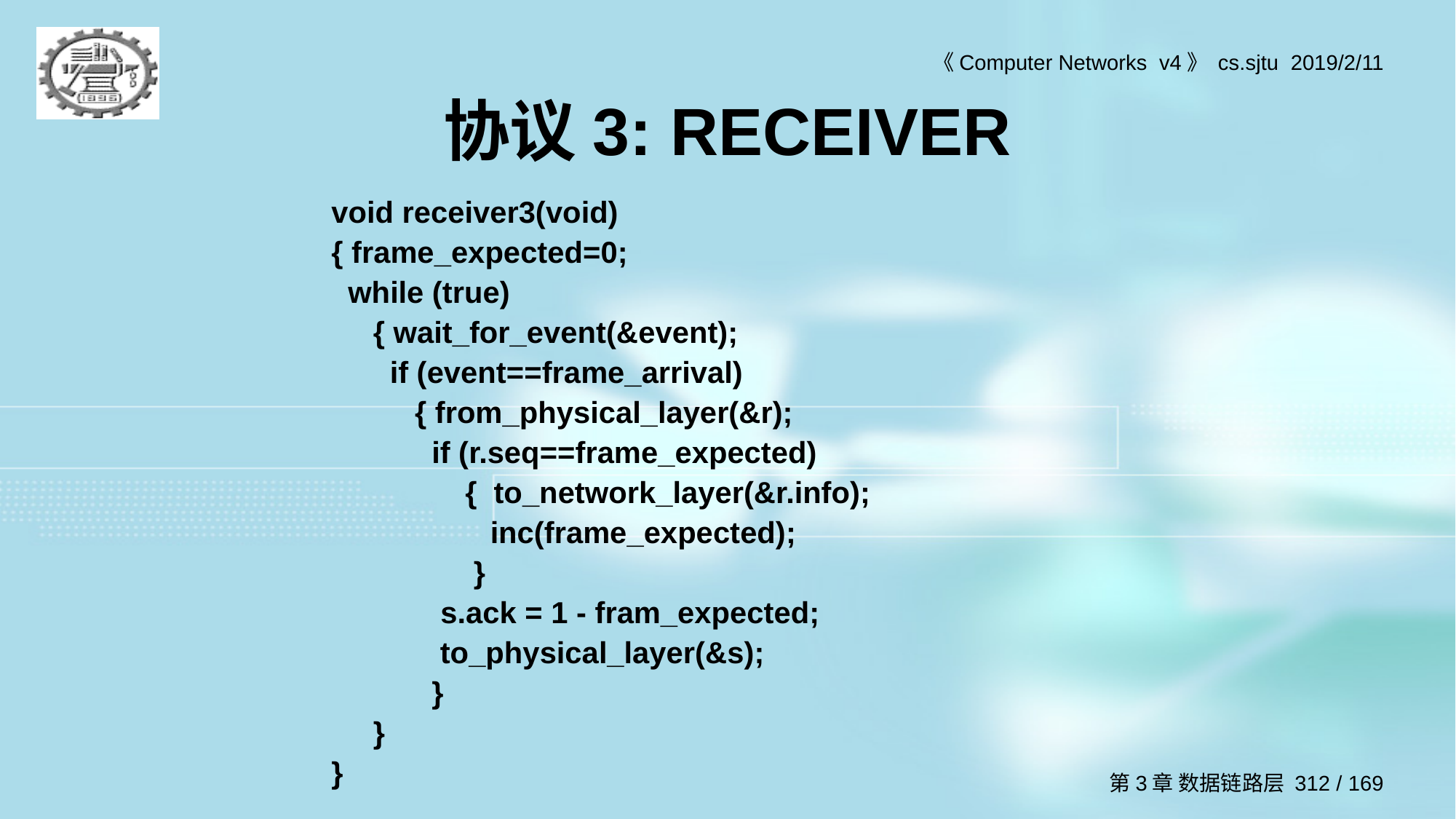

# 协议3: RECEIVER
void receiver3(void)
{ frame_expected=0;
  while (true)
     { wait_for_event(&event);
       if (event==frame_arrival)
          { from_physical_layer(&r);
            if (r.seq==frame_expected)
                {  to_network_layer(&r.info);
                   inc(frame_expected);
                 }
	s.ack = 1 - fram_expected;
             to_physical_layer(&s);
            }
     }
}